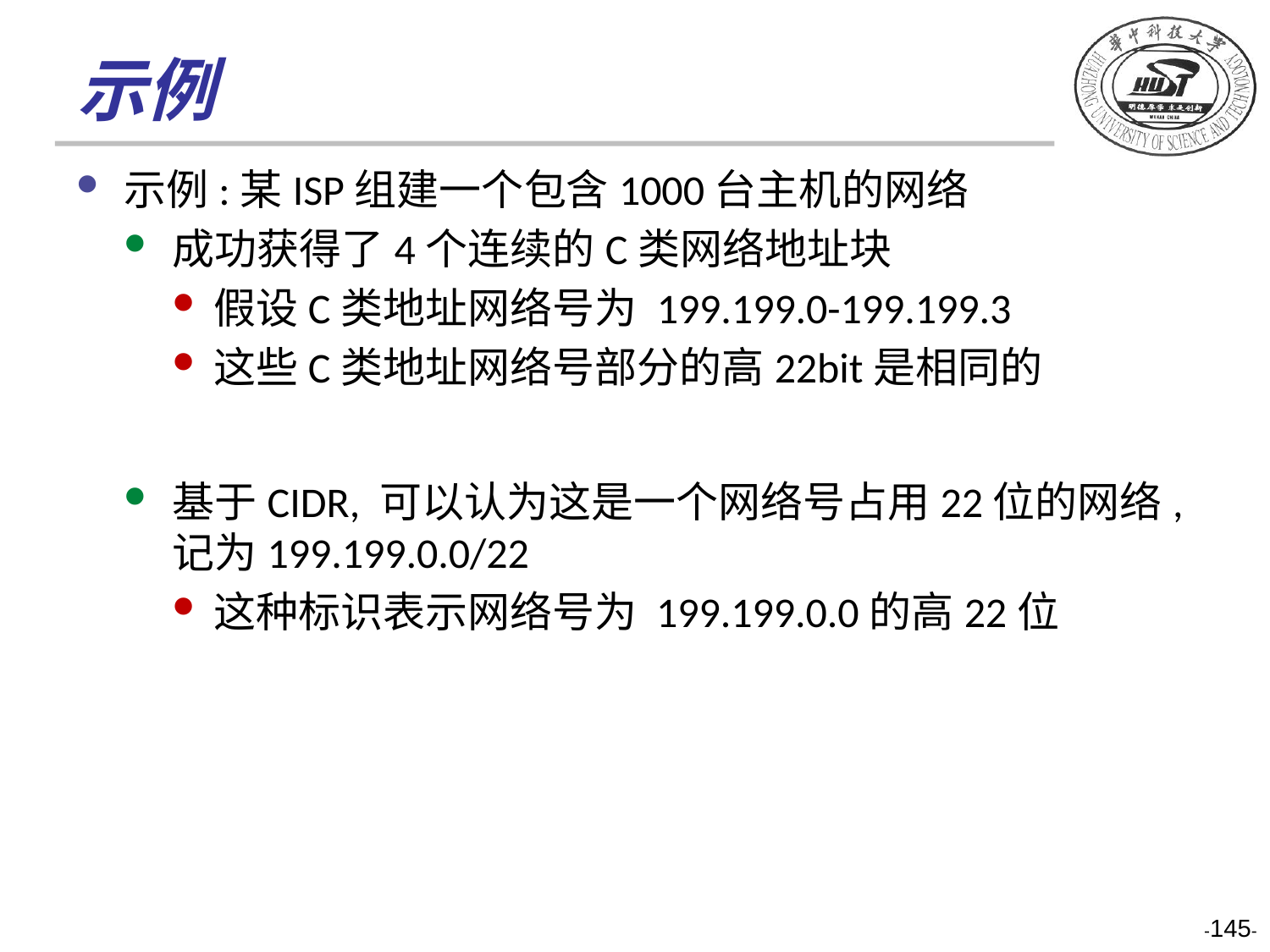

# 示例
示例:某ISP组建一个包含1000台主机的网络
成功获得了4个连续的C类网络地址块
假设C类地址网络号为 199.199.0-199.199.3
这些C类地址网络号部分的高22bit是相同的

基于CIDR, 可以认为这是一个网络号占用22位的网络, 记为199.199.0.0/22
这种标识表示网络号为 199.199.0.0的高22位
-145-